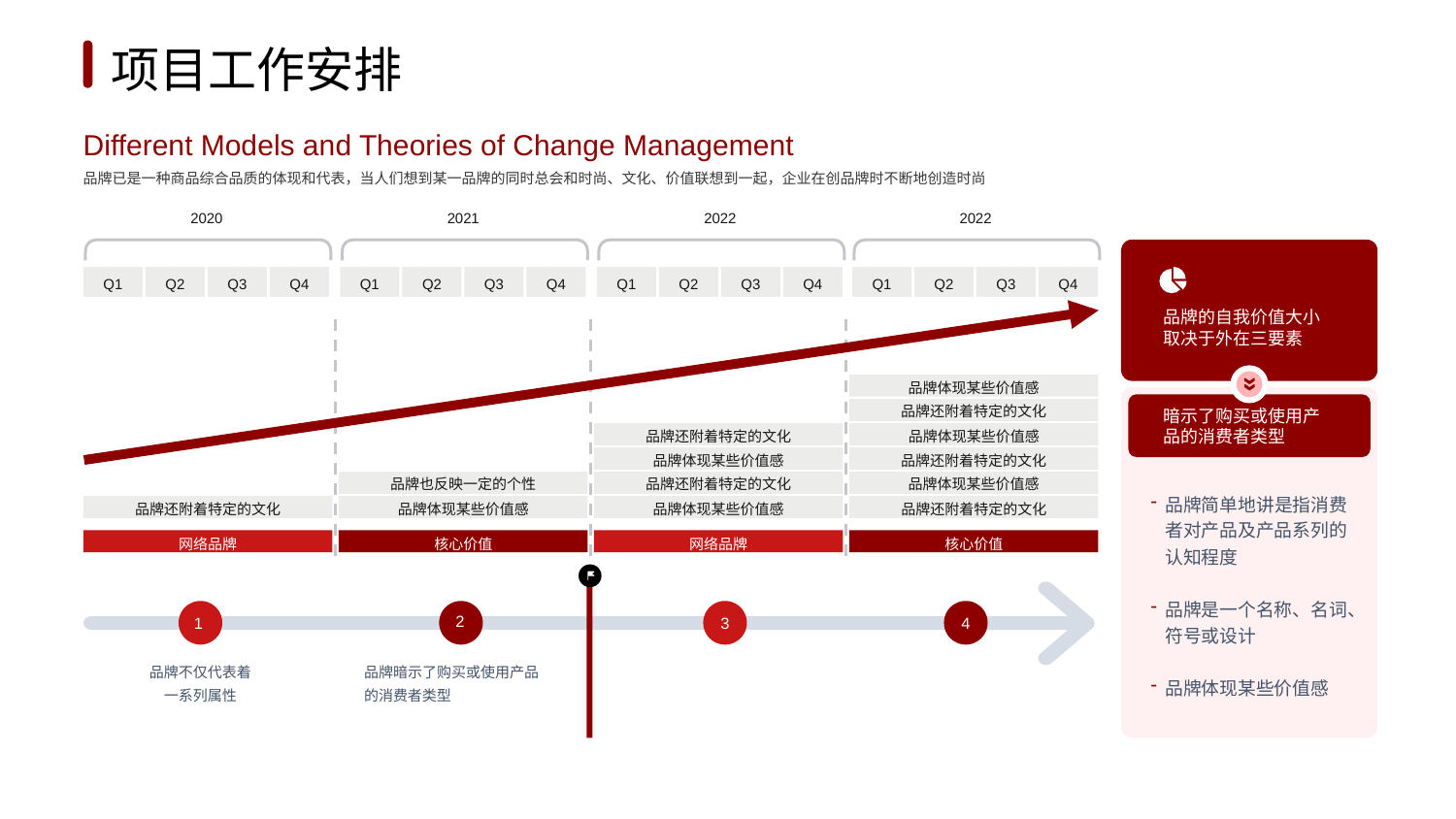

1
2
3
4
5
6
项目工作安排

Different Models and Theories of Change Management
品牌已是一种商品综合品质的体现和代表，当人们想到某一品牌的同时总会和时尚、文化、价值联想到一起，企业在创品牌时不断地创造时尚

2020

Q1

Q2

Q3

Q4

2021

Q1

Q2

Q3

Q4

2022

Q1

Q2

Q3

Q4

2022

Q1

Q2

Q3

Q4

品牌的自我价值大小取决于外在三要素

品牌体现某些价值感

品牌还附着特定的文化

品牌还附着特定的文化
品牌体现某些价值感

品牌体现某些价值感
品牌还附着特定的文化

品牌也反映一定的个性
品牌还附着特定的文化
品牌体现某些价值感

品牌还附着特定的文化
品牌体现某些价值感
品牌体现某些价值感
品牌还附着特定的文化

网络品牌
核心价值
网络品牌
核心价值

暗示了购买或使用产品的消费者类型
品牌简单地讲是指消费者对产品及产品系列的认知程度

品牌是一个名称、名词、符号或设计

品牌体现某些价值感

2
3
4
1
品牌不仅代表着一系列属性
品牌暗示了购买或使用产品的消费者类型